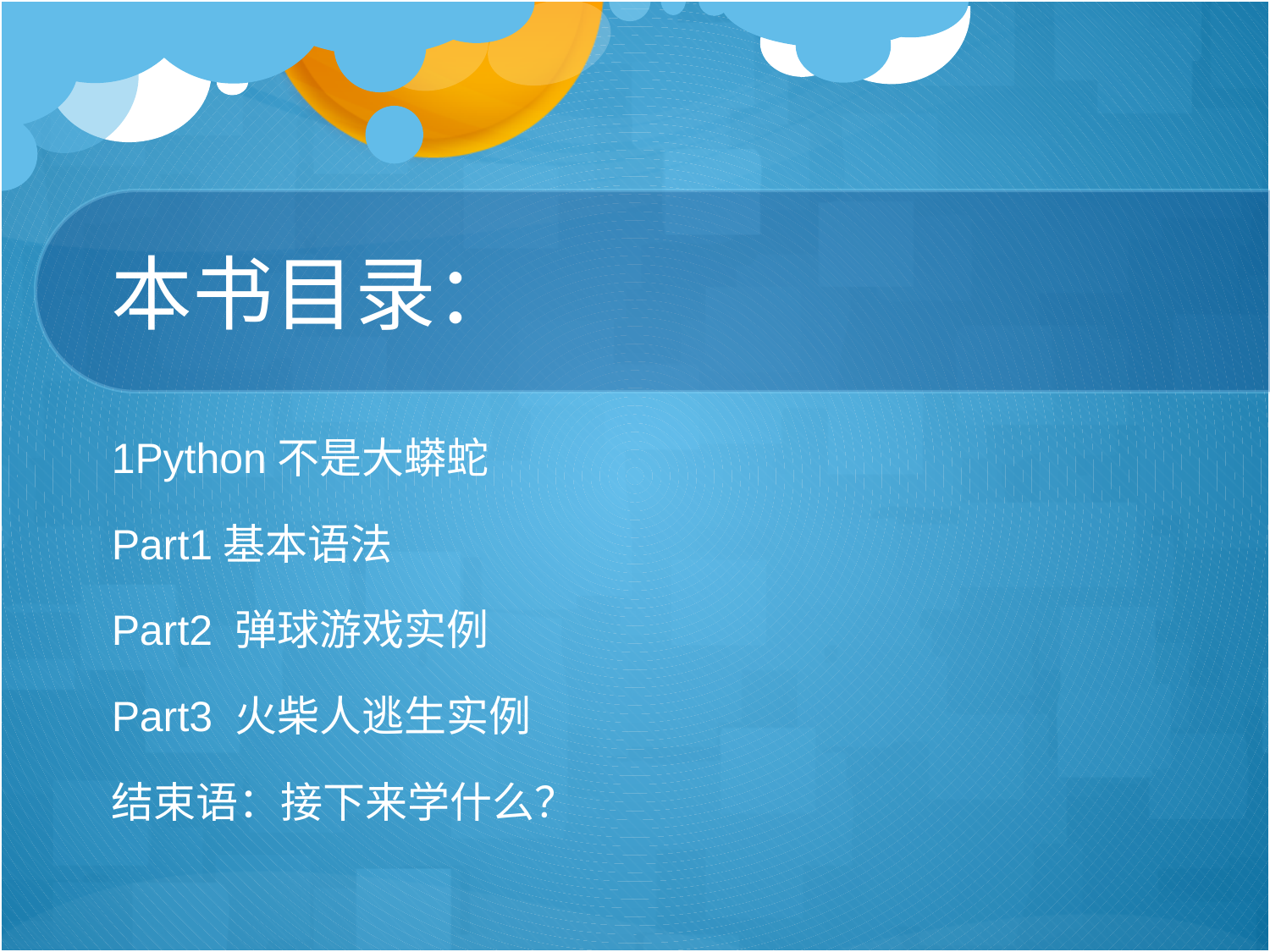

# 本书目录：
1Python不是大蟒蛇
Part1基本语法
Part2 弹球游戏实例
Part3 火柴人逃生实例
结束语：接下来学什么？